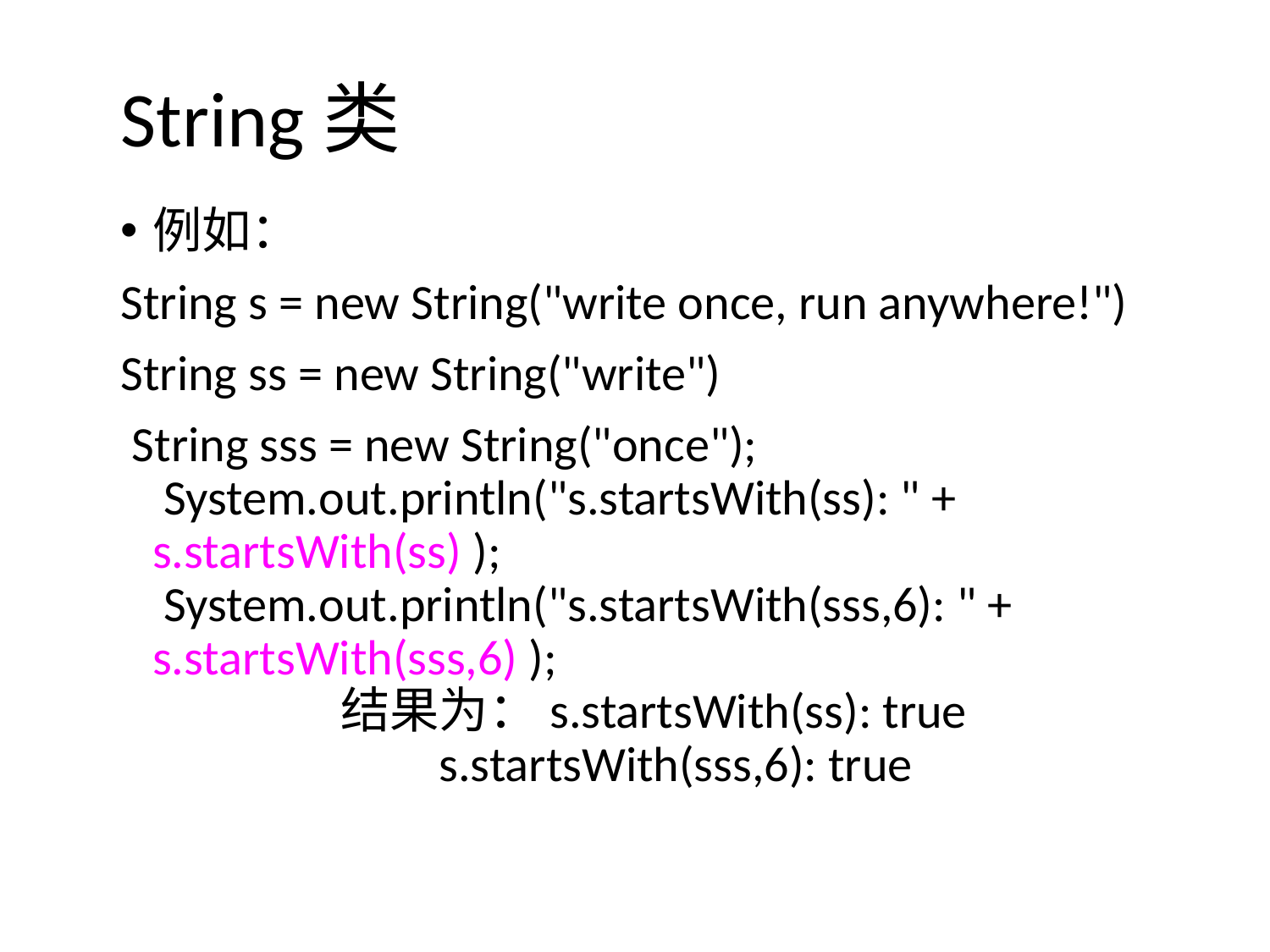

String类
例如：
String s = new String("write once, run anywhere!")
String ss = new String("write")
 String sss = new String("once");
 System.out.println("s.startsWith(ss): " + s.startsWith(ss) );
 System.out.println("s.startsWith(sss,6): " + s.startsWith(sss,6) );
             结果为：s.startsWith(ss): true
                     s.startsWith(sss,6): true